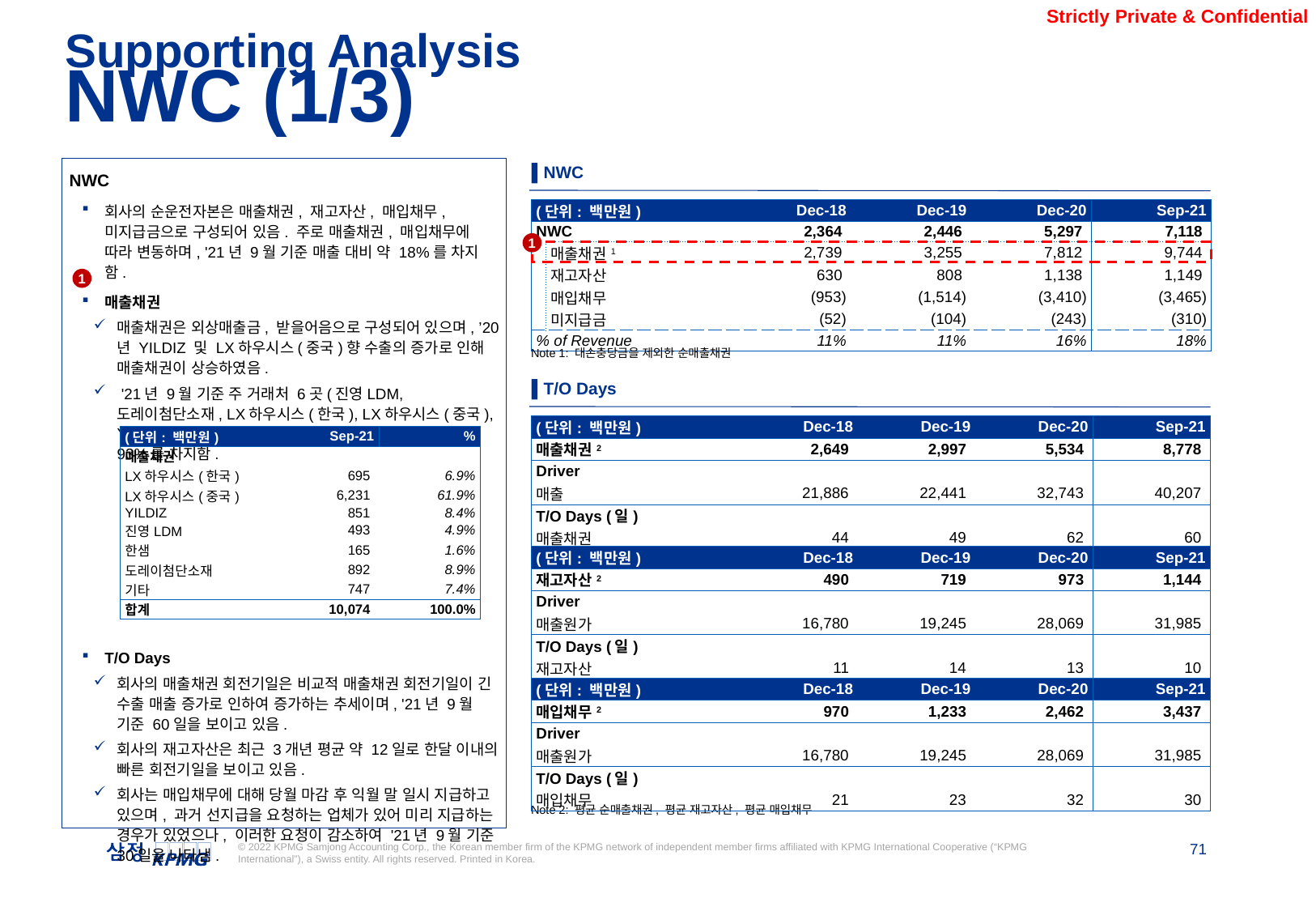

Supporting Analysis
NWC (1/3)
▌NWC

NWC
회사의 순운전자본은 매출채권, 재고자산, 매입채무, 미지급금으로 구성되어 있음. 주로 매출채권, 매입채무에 따라 변동하며, '21년 9월 기준 매출 대비 약 18%를 차지함.
매출채권
매출채권은 외상매출금, 받을어음으로 구성되어 있으며, ’20년 YILDIZ 및 LX하우시스(중국)향 수출의 증가로 인해 매출채권이 상승하였음.
 '21년 9월 기준 주 거래처 6곳(진영LDM, 도레이첨단소재, LX하우시스(한국), LX하우시스(중국), YILDIZ, 한샘)에 대한 매출채권이 전체 매출채권의 약 93%를 차지함.

T/O Days
회사의 매출채권 회전기일은 비교적 매출채권 회전기일이 긴 수출 매출 증가로 인하여 증가하는 추세이며, '21년 9월 기준 60일을 보이고 있음.
회사의 재고자산은 최근 3개년 평균 약 12일로 한달 이내의 빠른 회전기일을 보이고 있음.
회사는 매입채무에 대해 당월 마감 후 익월 말 일시 지급하고 있으며, 과거 선지급을 요청하는 업체가 있어 미리 지급하는 경우가 있었으나, 이러한 요청이 감소하여 '21년 9월 기준 30일을 나타냄.

| (단위: 백만원) |  | Dec-18 | Dec-19 | Dec-20 | Sep-21 |
| --- | --- | --- | --- | --- | --- |
| NWC |  | 2,364 | 2,446 | 5,297 | 7,118 |
|  | 매출채권1 | 2,739 | 3,255 | 7,812 | 9,744 |
|  | 재고자산 | 630 | 808 | 1,138 | 1,149 |
|  | 매입채무 | (953) | (1,514) | (3,410) | (3,465) |
|  | 미지급금 | (52) | (104) | (243) | (310) |
| % of Revenue |  | 11% | 11% | 16% | 18% |
1

1
Note 1: 대손충당금을 제외한 순매출채권
▌T/O Days

| (단위: 백만원) | Dec-18 | Dec-19 | Dec-20 | Sep-21 |
| --- | --- | --- | --- | --- |
| 매출채권2 | 2,649 | 2,997 | 5,534 | 8,778 |
| Driver |  |  |  |  |
| 매출 | 21,886 | 22,441 | 32,743 | 40,207 |
| T/O Days (일) |  |  |  |  |
| 매출채권 | 44 | 49 | 62 | 60 |
| (단위: 백만원) | Sep-21 | % |
| --- | --- | --- |
| 매출채권 |  |  |
| LX하우시스(한국) | 695 | 6.9% |
| LX하우시스(중국) | 6,231 | 61.9% |
| YILDIZ | 851 | 8.4% |
| 진영LDM | 493 | 4.9% |
| 한샘 | 165 | 1.6% |
| 도레이첨단소재 | 892 | 8.9% |
| 기타 | 747 | 7.4% |
| 합계 | 10,074 | 100.0% |
| (단위: 백만원) | Dec-18 | Dec-19 | Dec-20 | Sep-21 |
| --- | --- | --- | --- | --- |
| 재고자산2 | 490 | 719 | 973 | 1,144 |
| Driver |  |  |  |  |
| 매출원가 | 16,780 | 19,245 | 28,069 | 31,985 |
| T/O Days (일) |  |  |  |  |
| 재고자산 | 11 | 14 | 13 | 10 |
| (단위: 백만원) | Dec-18 | Dec-19 | Dec-20 | Sep-21 |
| --- | --- | --- | --- | --- |
| 매입채무2 | 970 | 1,233 | 2,462 | 3,437 |
| Driver |  |  |  |  |
| 매출원가 | 16,780 | 19,245 | 28,069 | 31,985 |
| T/O Days (일) |  |  |  |  |
| 매입채무 | 21 | 23 | 32 | 30 |
Note 2: 평균 순매출채권, 평균 재고자산, 평균 매입채무